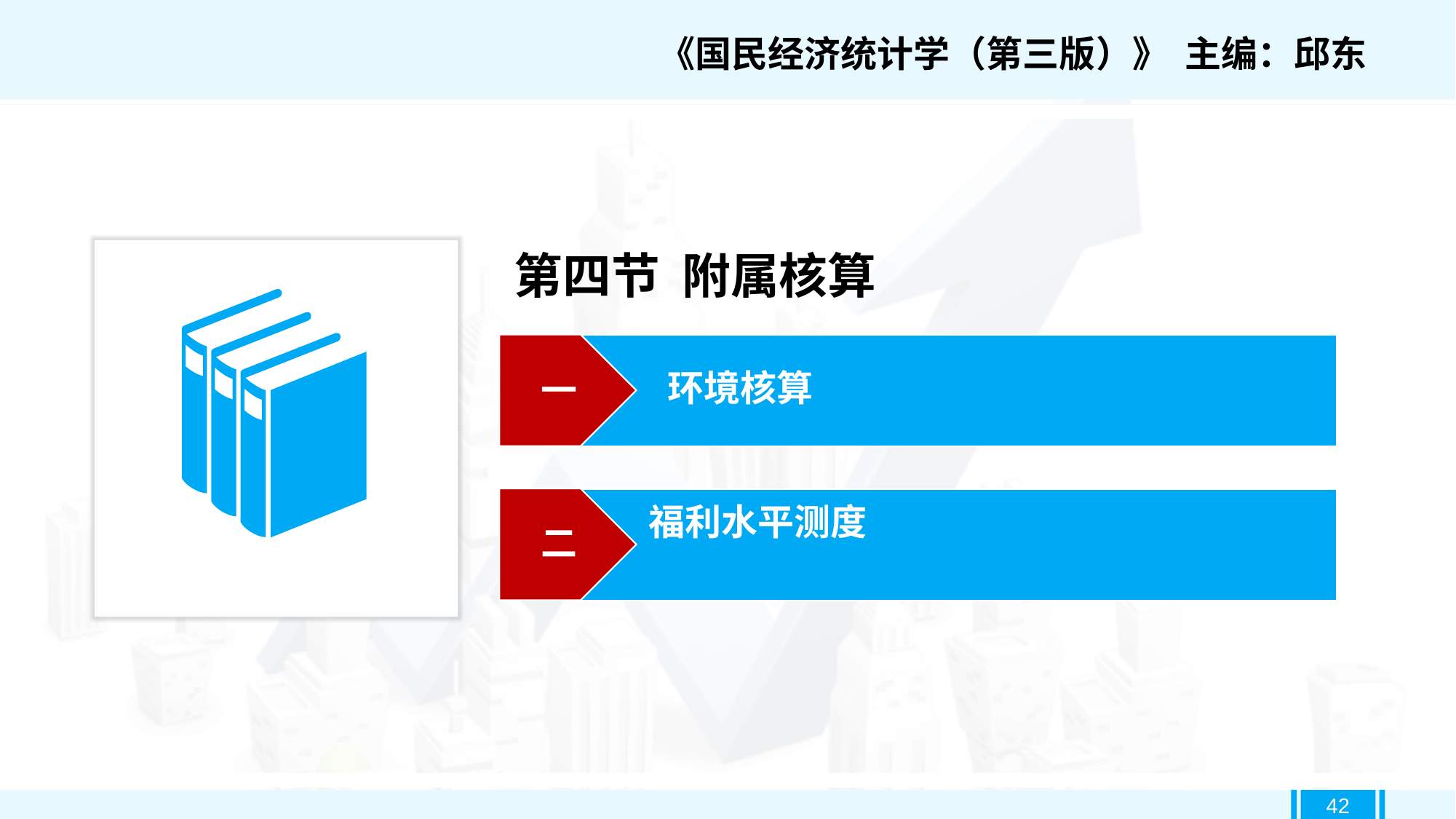

《国民经济统计学（第三版）》  主编：邱东
第四节  附属核算

一

环境核算

二

福利水平测度

42